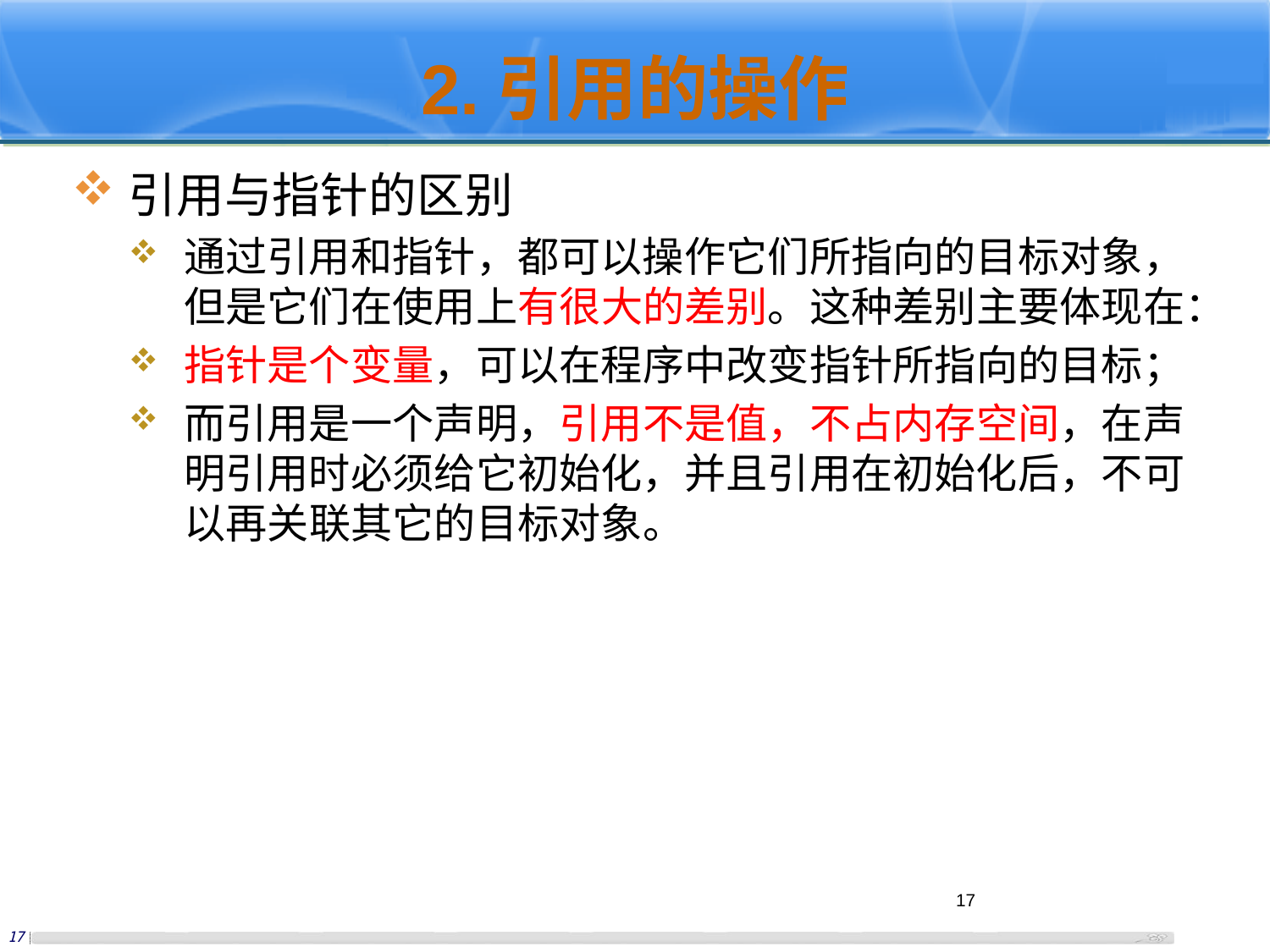

# 2.引用的操作
引用与指针的区别
通过引用和指针，都可以操作它们所指向的目标对象，但是它们在使用上有很大的差别。这种差别主要体现在：
指针是个变量，可以在程序中改变指针所指向的目标；
而引用是一个声明，引用不是值，不占内存空间，在声明引用时必须给它初始化，并且引用在初始化后，不可以再关联其它的目标对象。

17